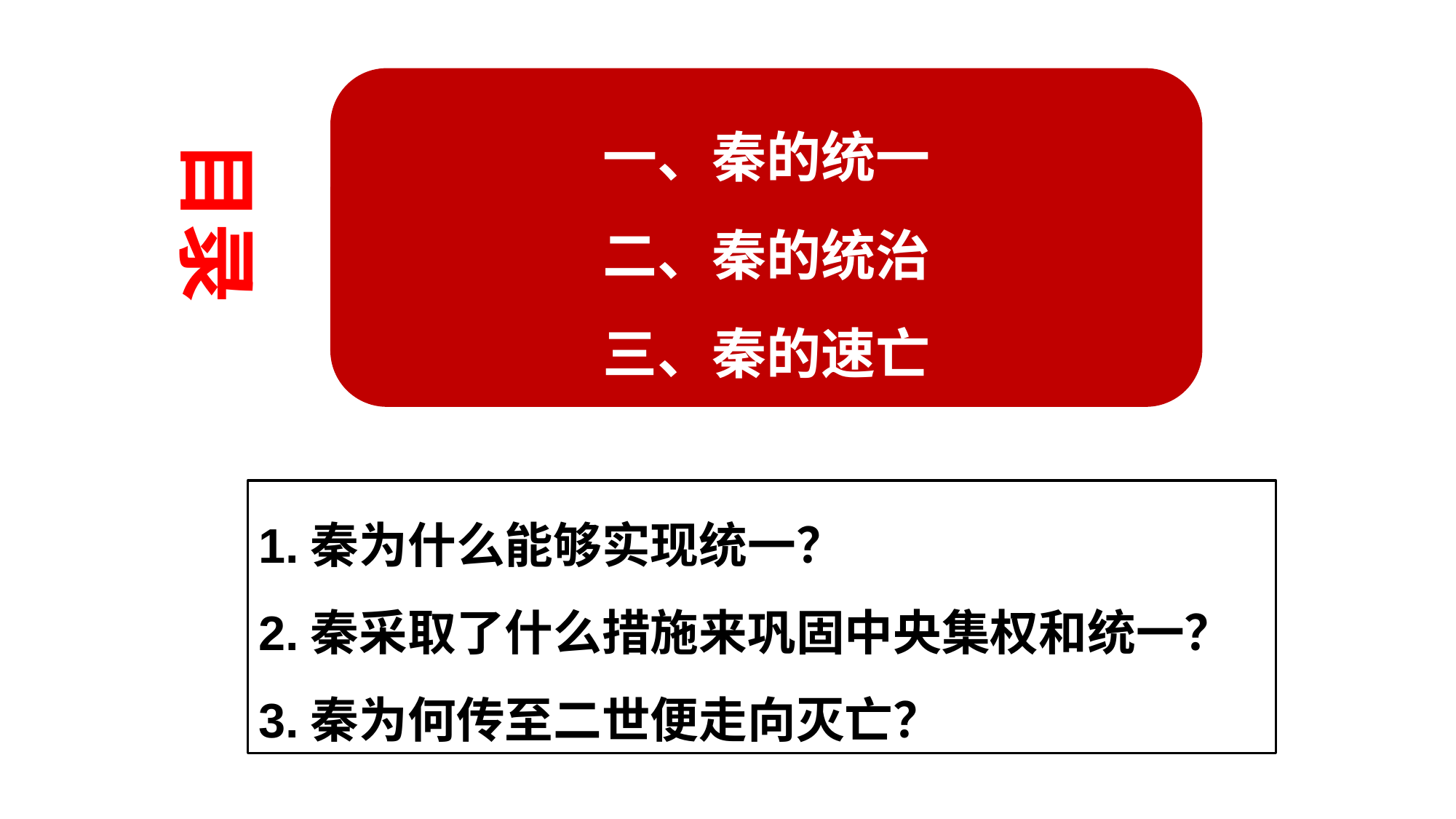

一、秦的统一
二、秦的统治
三、秦的速亡
目录
1.秦为什么能够实现统一？
2.秦采取了什么措施来巩固中央集权和统一？
3.秦为何传至二世便走向灭亡？